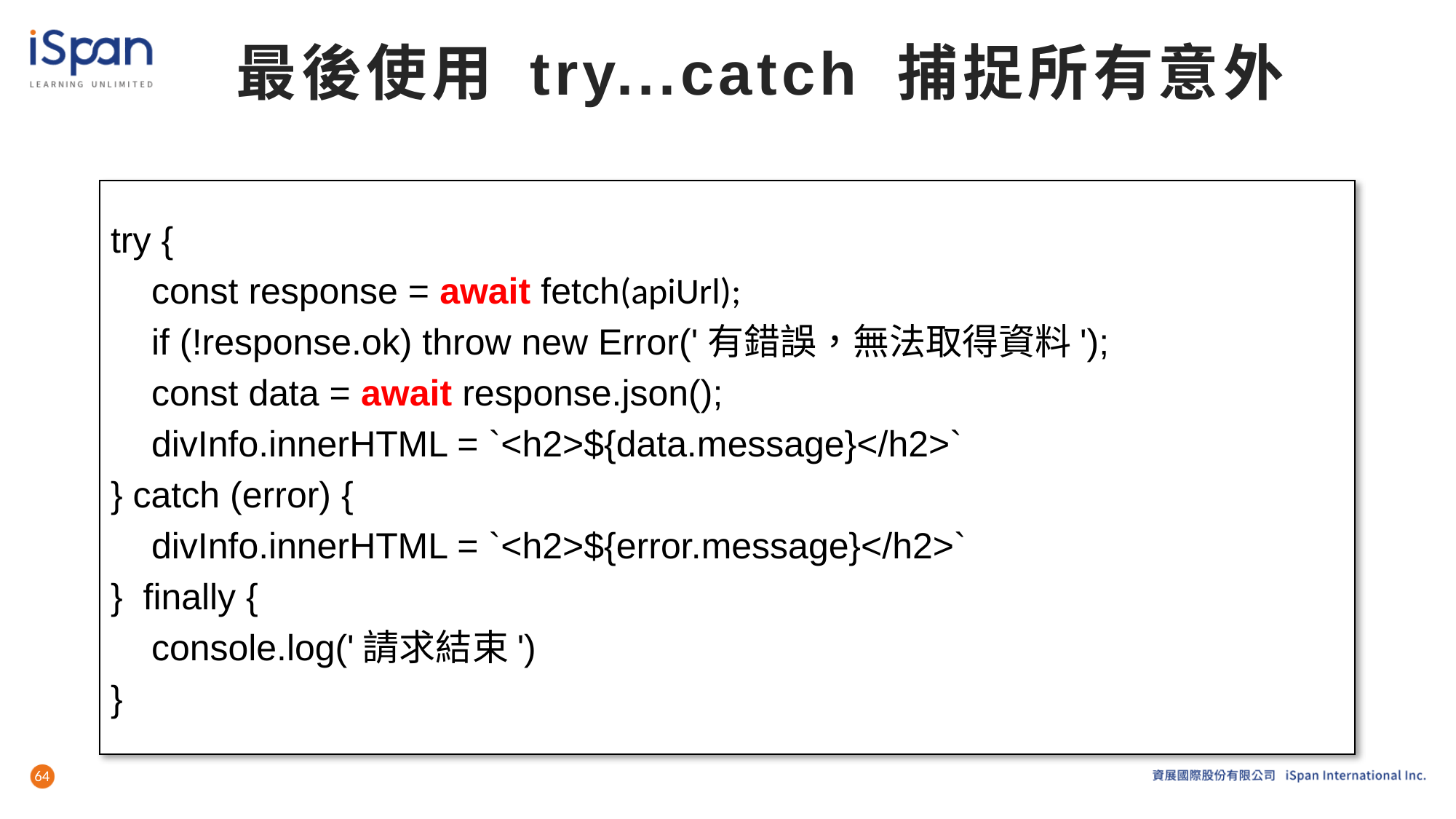

# 最後使用 try...catch 捕捉所有意外

try {
    const response = await fetch(apiUrl);
    if (!response.ok) throw new Error('有錯誤，無法取得資料');
    const data = await response.json();
    divInfo.innerHTML = `<h2>${data.message}</h2>`
} catch (error) {
    divInfo.innerHTML = `<h2>${error.message}</h2>`
}  finally {
    console.log('請求結束')
}
64